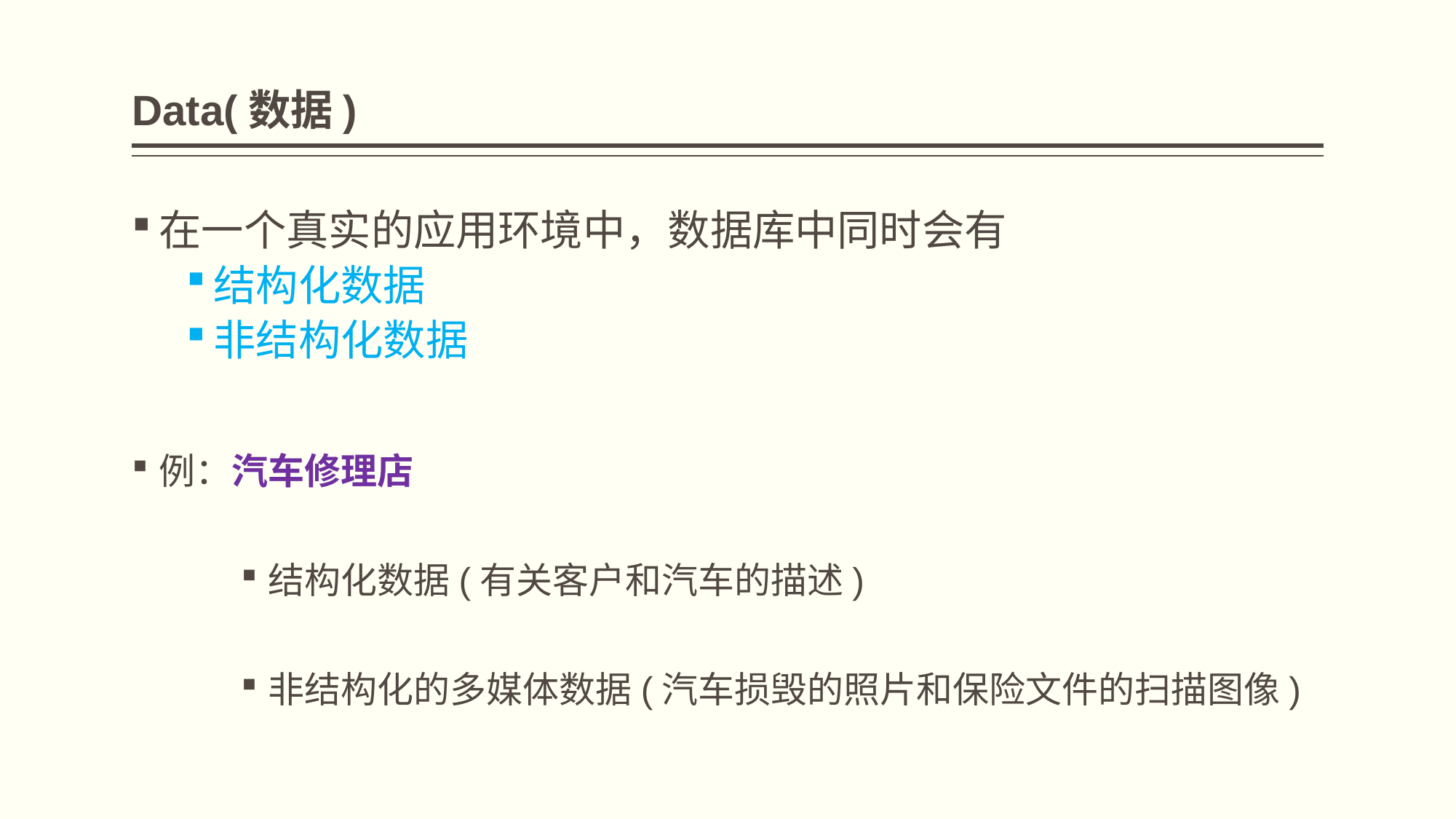

# Data(数据)
在一个真实的应用环境中，数据库中同时会有
结构化数据
非结构化数据

例：汽车修理店

结构化数据(有关客户和汽车的描述)

非结构化的多媒体数据(汽车损毁的照片和保险文件的扫描图像)